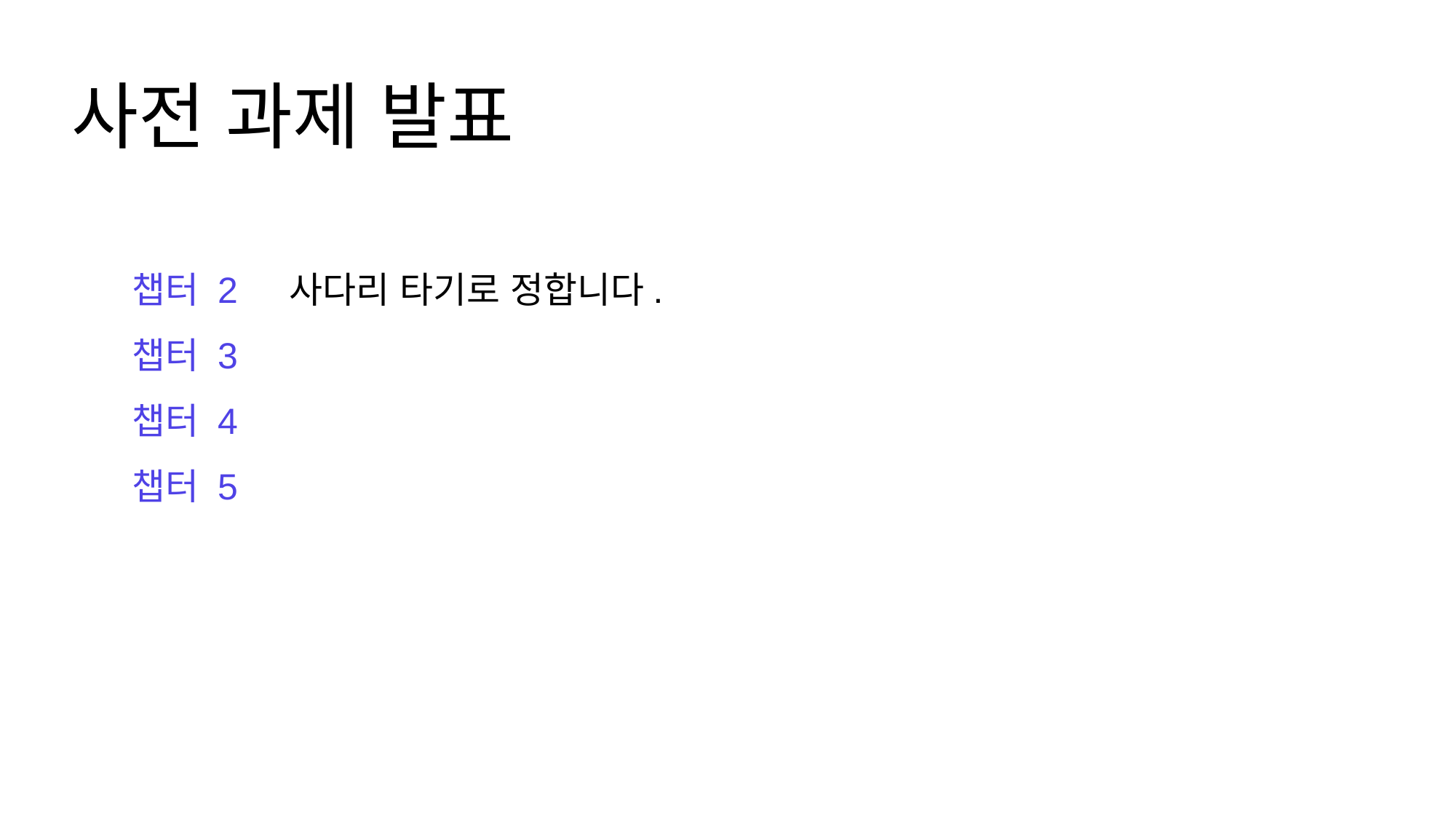

사전 과제 발표
챕터 2
챕터 3
챕터 4
챕터 5
사다리 타기로 정합니다.